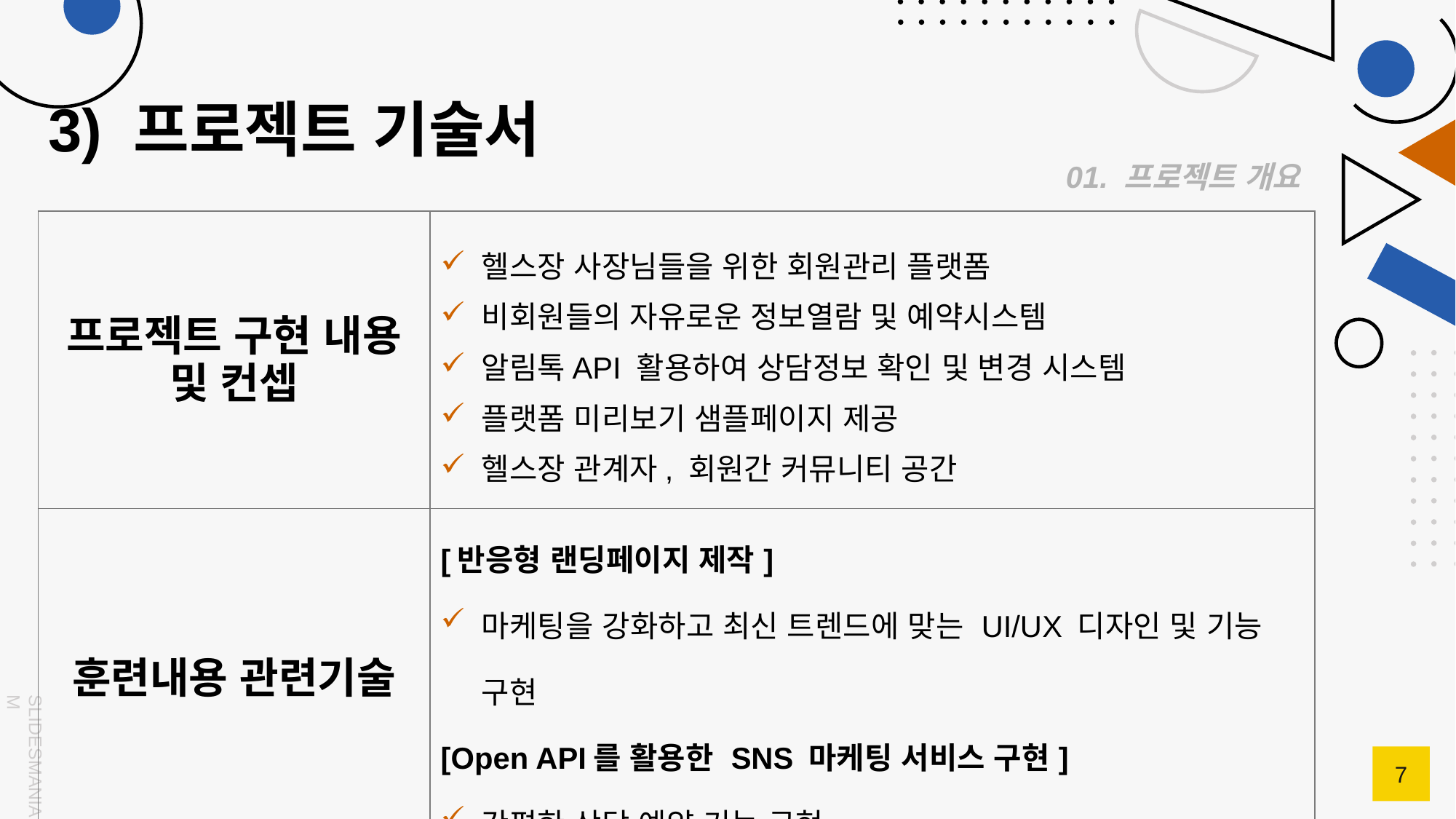

# 3) 프로젝트 기술서
01. 프로젝트 개요
| 프로젝트 구현 내용 및 컨셉 | 헬스장 사장님들을 위한 회원관리 플랫폼 비회원들의 자유로운 정보열람 및 예약시스템 알림톡API 활용하여 상담정보 확인 및 변경 시스템 플랫폼 미리보기 샘플페이지 제공 헬스장 관계자, 회원간 커뮤니티 공간 |
| --- | --- |
| 훈련내용 관련기술 | [반응형 랜딩페이지 제작] 마케팅을 강화하고 최신 트렌드에 맞는 UI/UX 디자인 및 기능 구현 [Open API를 활용한 SNS 마케팅 서비스 구현] 간편한 상담 예약 기능 구현 |
7